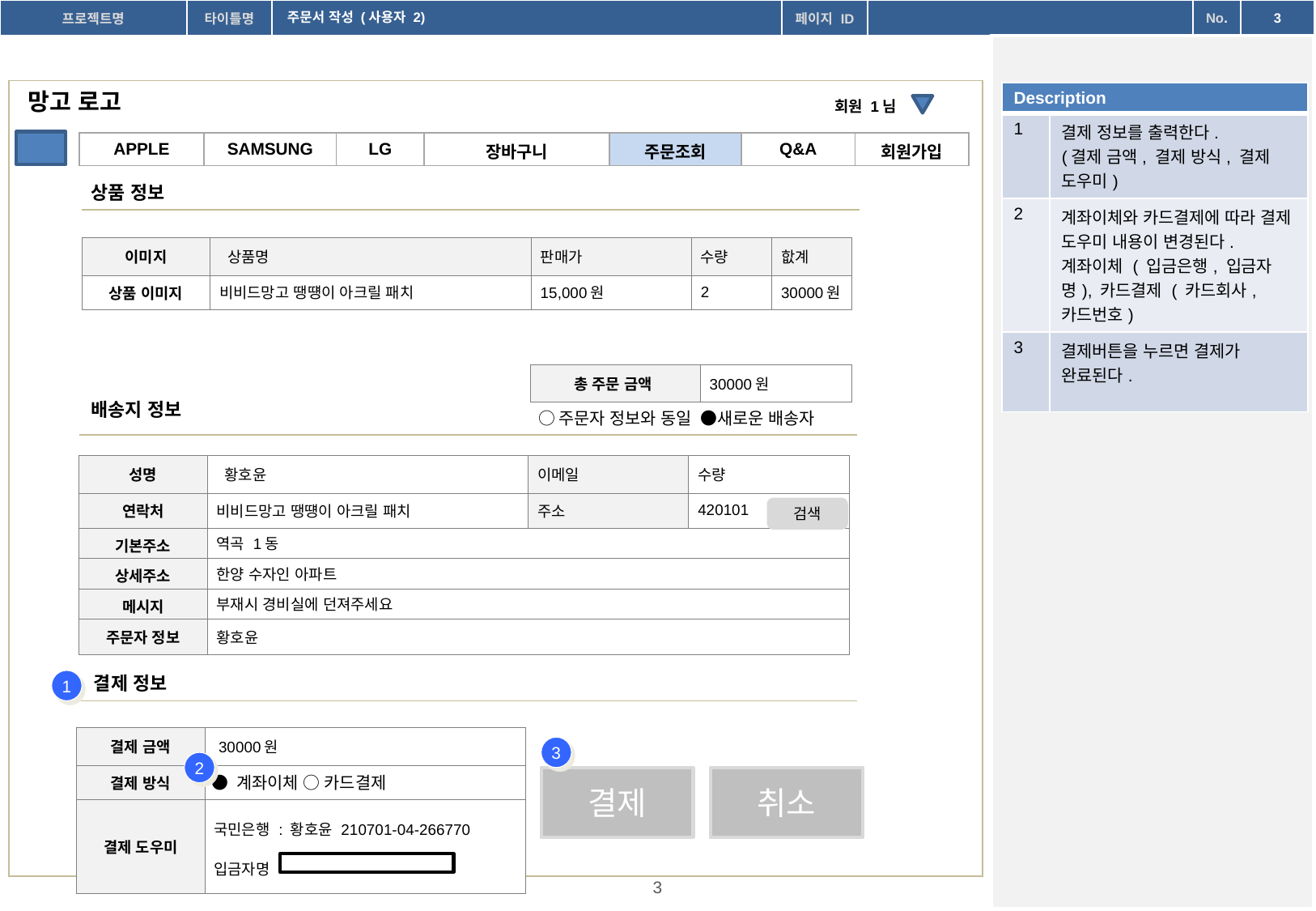

주문서 작성 (사용자 2)

망고 로고
| Description |  |
| --- | --- |
| 1 | 결제 정보를 출력한다. (결제 금액, 결제 방식, 결제 도우미) |
| 2 | 계좌이체와 카드결제에 따라 결제 도우미 내용이 변경된다. 계좌이체 ( 입금은행, 입금자명), 카드결제 ( 카드회사, 카드번호) |
| 3 | 결제버튼을 누르면 결제가 완료된다. |
회원 1님

| APPLE | SAMSUNG | LG | 장바구니 | 주문조회 | Q&A | 회원가입 |
| --- | --- | --- | --- | --- | --- | --- |
상품 정보
| 이미지 | 상품명 | 판매가 | 수량 | 핪계 |
| --- | --- | --- | --- | --- |
| 상품 이미지 | 비비드망고 땡떙이 아크릴 패치 | 15,000원 | 2 | 30000원 |
| 총 주문 금액 | 30000원 |
| --- | --- |
배송지 정보
○주문자 정보와 동일  ●새로운 배송자
| 성명 | 황호윤 | 이메일 | 수량 |
| --- | --- | --- | --- |
| 연락처 | 비비드망고 땡떙이 아크릴 패치 | 주소 | 420101 |
| 기본주소 | 역곡 1동 |  |  |
| 상세주소 | 한양 수자인 아파트 |  |  |
| 메시지 | 부재시 경비실에 던져주세요 |  |  |
| 주문자 정보 | 황호윤 |  |  |
검색
결제 정보
1
| 결제 금액 | 30000원 |
| --- | --- |
| 결제 방식 |  |
| 결제 도우미 | 국민은행 : 황호윤 210701-04-266770 입금자명 |
3
2
● 계좌이체 ○ 카드결제
결제
취소